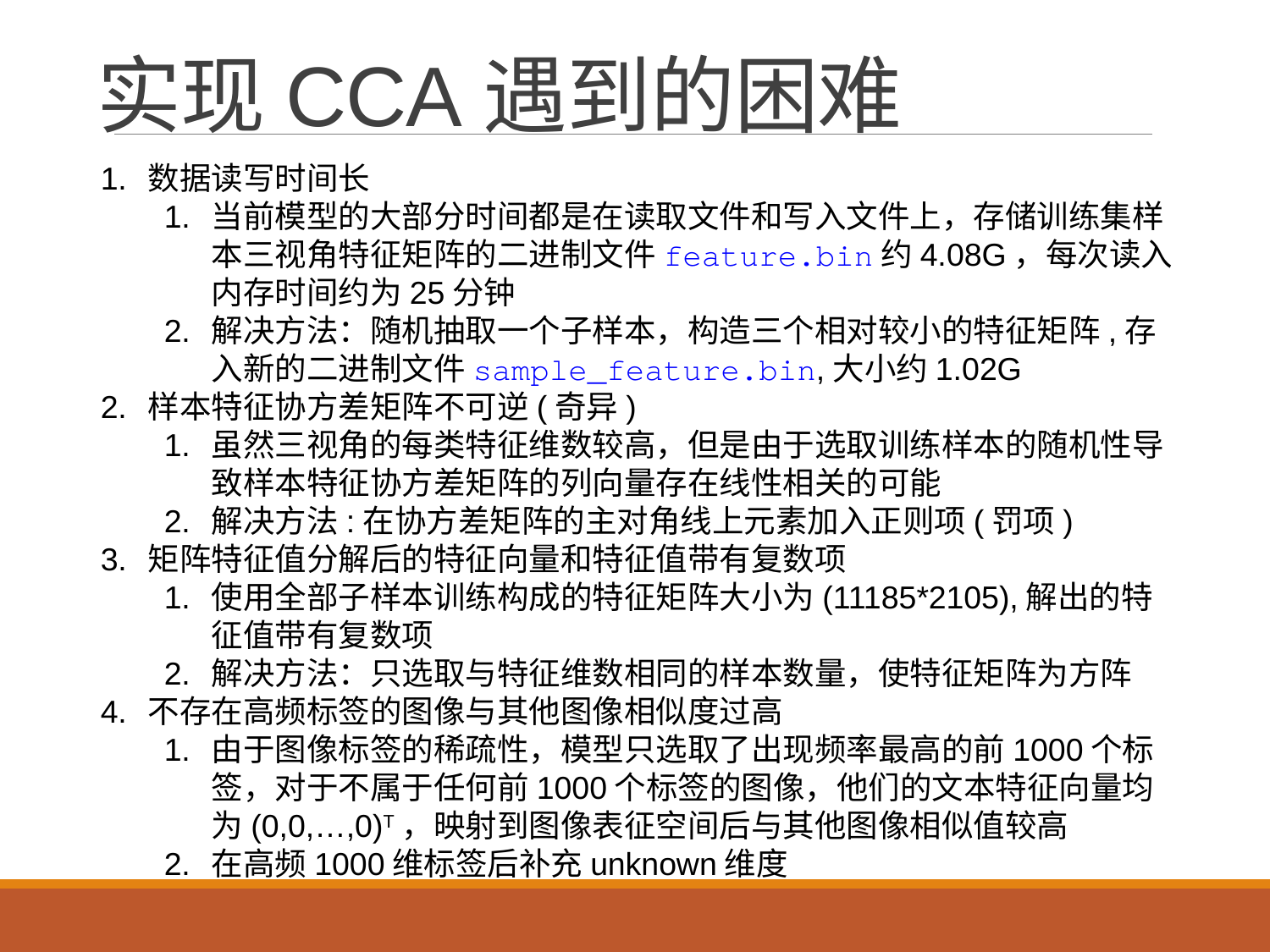

# 实现CCA遇到的困难
数据读写时间长
当前模型的大部分时间都是在读取文件和写入文件上，存储训练集样本三视角特征矩阵的二进制文件feature.bin约4.08G，每次读入内存时间约为25分钟
解决方法：随机抽取一个子样本，构造三个相对较小的特征矩阵,存入新的二进制文件sample_feature.bin,大小约1.02G
样本特征协方差矩阵不可逆(奇异)
虽然三视角的每类特征维数较高，但是由于选取训练样本的随机性导致样本特征协方差矩阵的列向量存在线性相关的可能
解决方法:在协方差矩阵的主对角线上元素加入正则项(罚项)
矩阵特征值分解后的特征向量和特征值带有复数项
使用全部子样本训练构成的特征矩阵大小为(11185*2105),解出的特征值带有复数项
解决方法：只选取与特征维数相同的样本数量，使特征矩阵为方阵
不存在高频标签的图像与其他图像相似度过高
由于图像标签的稀疏性，模型只选取了出现频率最高的前1000个标签，对于不属于任何前1000个标签的图像，他们的文本特征向量均为(0,0,…,0)T，映射到图像表征空间后与其他图像相似值较高
在高频1000维标签后补充unknown维度